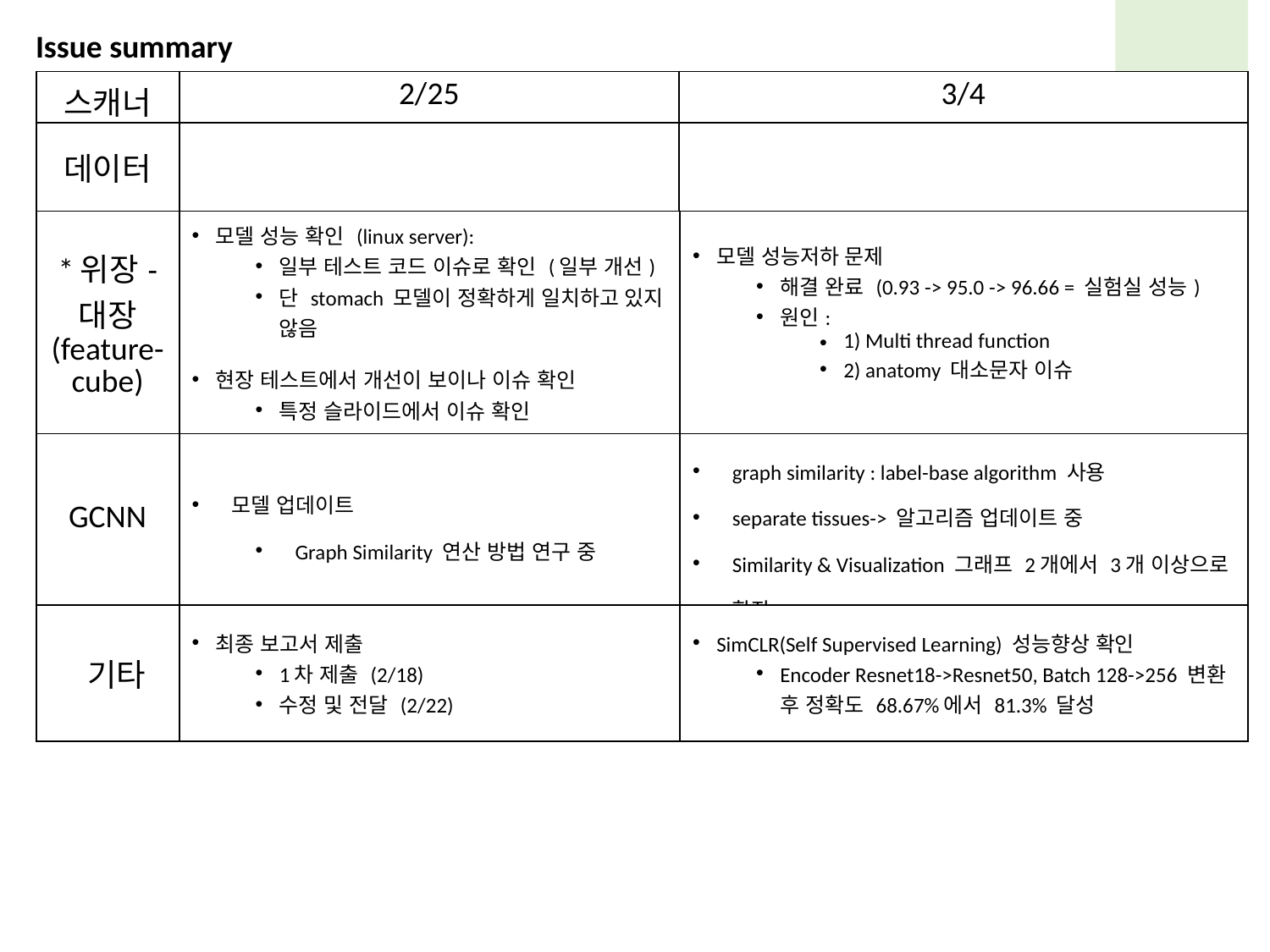

Issue summary
| 스캐너 | 2/25 | 3/4 |
| --- | --- | --- |
| 데이터 |  |  |
| \*위장- 대장 (feature-cube) | 모델 성능 확인 (linux server): 일부 테스트 코드 이슈로 확인 (일부 개선) 단 stomach 모델이 정확하게 일치하고 있지 않음 현장 테스트에서 개선이 보이나 이슈 확인 특정 슬라이드에서 이슈 확인 | 모델 성능저하 문제 해결 완료 (0.93 -> 95.0 -> 96.66 = 실험실 성능) 원인: 1) Multi thread function 2) anatomy 대소문자 이슈 |
| --- | --- | --- |
| GCNN | 모델 업데이트 Graph Similarity 연산 방법 연구 중 | graph similarity : label-base algorithm 사용 separate tissues-> 알고리즘 업데이트 중 Similarity & Visualization 그래프 2개에서 3개 이상으로 확장 |
| 기타 | 최종 보고서 제출 1차 제출 (2/18) 수정 및 전달 (2/22) | SimCLR(Self Supervised Learning) 성능향상 확인 Encoder Resnet18->Resnet50, Batch 128->256 변환 후 정확도 68.67%에서 81.3% 달성 |